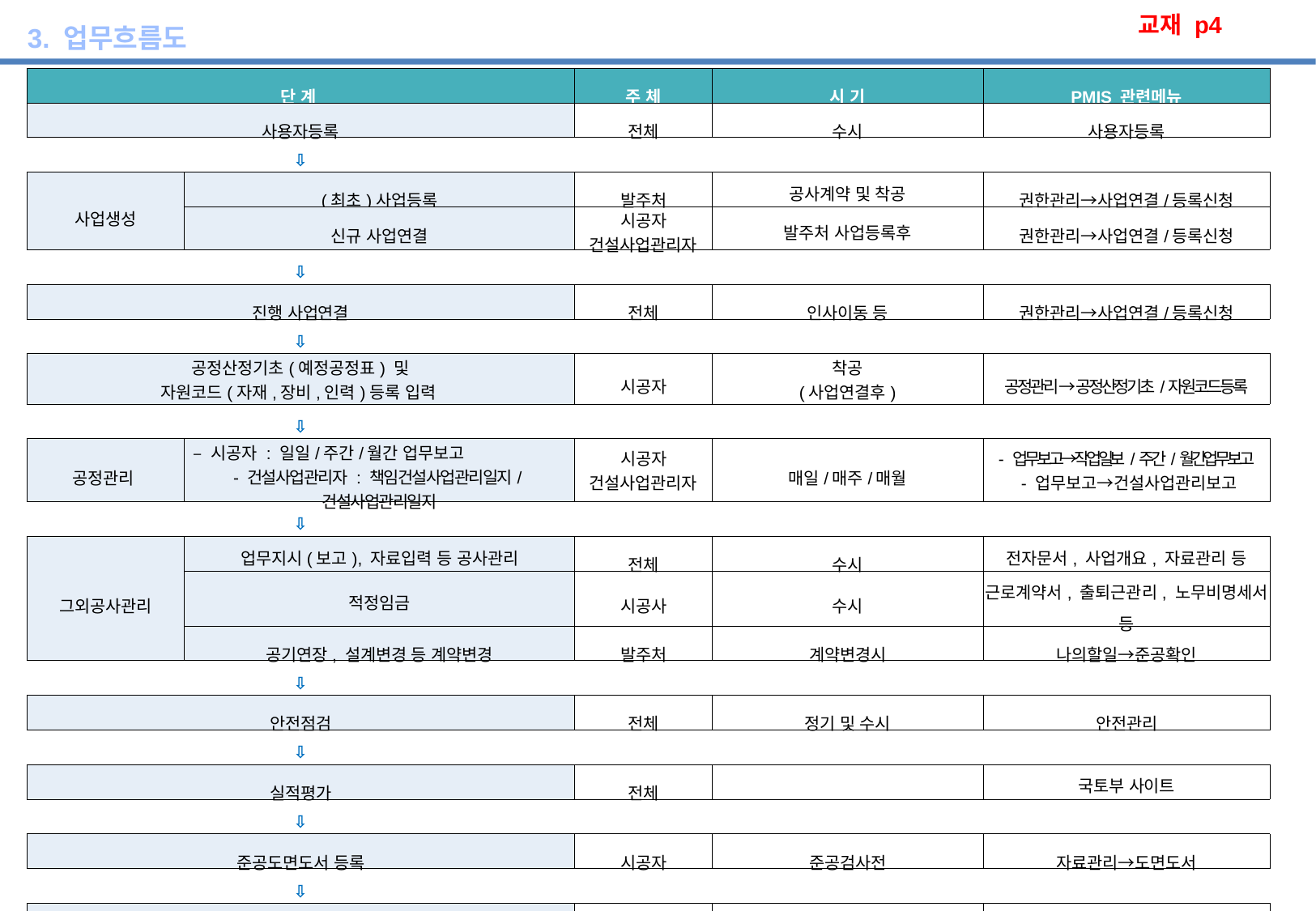

교재 p4
3. 업무흐름도

Ⅰ. 개요
| 단 계 |  | 주 체 | 시 기 | PMIS 관련메뉴 |
| --- | --- | --- | --- | --- |
| 사용자등록 |  | 전체 | 수시 | 사용자등록 |
| ⇩ |  |  |  |  |
| 사업생성 | (최초)사업등록 | 발주처 | 공사계약 및 착공 | 권한관리→사업연결/등록신청 |
|  | 신규 사업연결 | 시공자 건설사업관리자 | 발주처 사업등록후 | 권한관리→사업연결/등록신청 |
| ⇩ |  |  |  |  |
| 진행 사업연결 |  | 전체 | 인사이동 등 | 권한관리→사업연결/등록신청 |
| ⇩ |  |  |  |  |
| 공정산정기초(예정공정표) 및 자원코드(자재,장비,인력)등록 입력 |  | 시공자 | 착공 (사업연결후) | 공정관리→공정산정기초/자원코드등록 |
| ⇩ |  |  |  |  |
| 공정관리 | – 시공자 : 일일/주간/월간 업무보고 - 건설사업관리자 : 책임건설사업관리일지/건설사업관리일지 | 시공자 건설사업관리자 | 매일/매주/매월 | - 업무보고→작업일보/주간/월간업무보고 - 업무보고→건설사업관리보고 |
| ⇩ |  |  |  |  |
| 그외공사관리 | 업무지시(보고), 자료입력 등 공사관리 | 전체 | 수시 | 전자문서, 사업개요, 자료관리 등 |
|  | 적정임금 | 시공사 | 수시 | 근로계약서, 출퇴근관리, 노무비명세서 등 |
|  | 공기연장, 설계변경 등 계약변경 | 발주처 | 계약변경시 | 나의할일→준공확인 |
| ⇩ |  |  |  |  |
| 안전점검 |  | 전체 | 정기 및 수시 | 안전관리 |
| ⇩ |  |  |  |  |
| 실적평가 |  | 전체 |  | 국토부 사이트 |
| ⇩ |  |  |  |  |
| 준공도면도서 등록 |  | 시공자 | 준공검사전 | 자료관리→도면도서 |
| ⇩ |  |  |  |  |
| 공사준공 및 사업연결 해지 |  | 전체 | 준공후 3개월 자동 해지 |  |